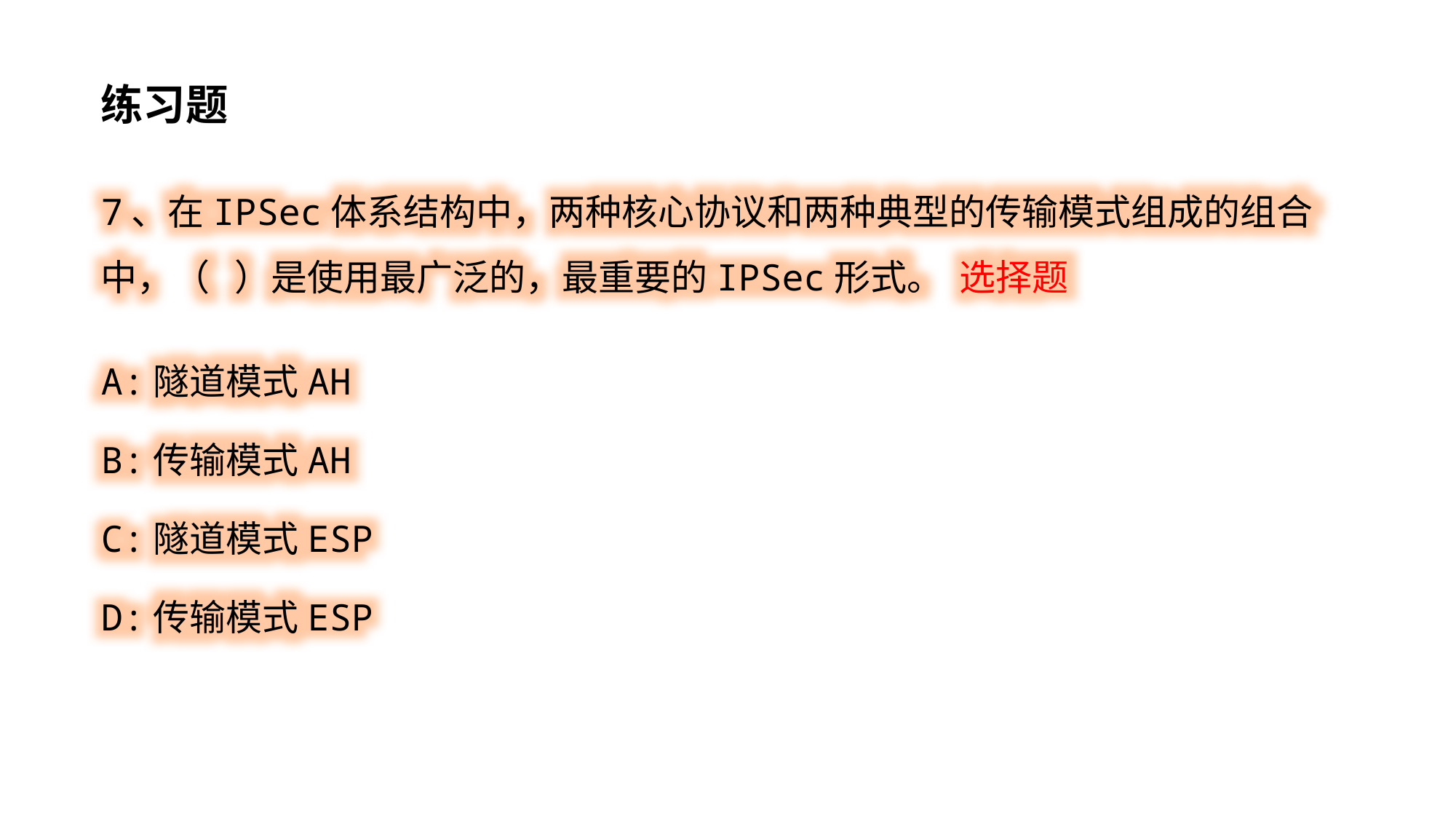

练习题
7、在IPSec体系结构中，两种核心协议和两种典型的传输模式组成的组合中，（   ）是使用最广泛的，最重要的IPSec形式。  选择题

A:隧道模式AH

B:传输模式AH

C:隧道模式ESP

D:传输模式ESP